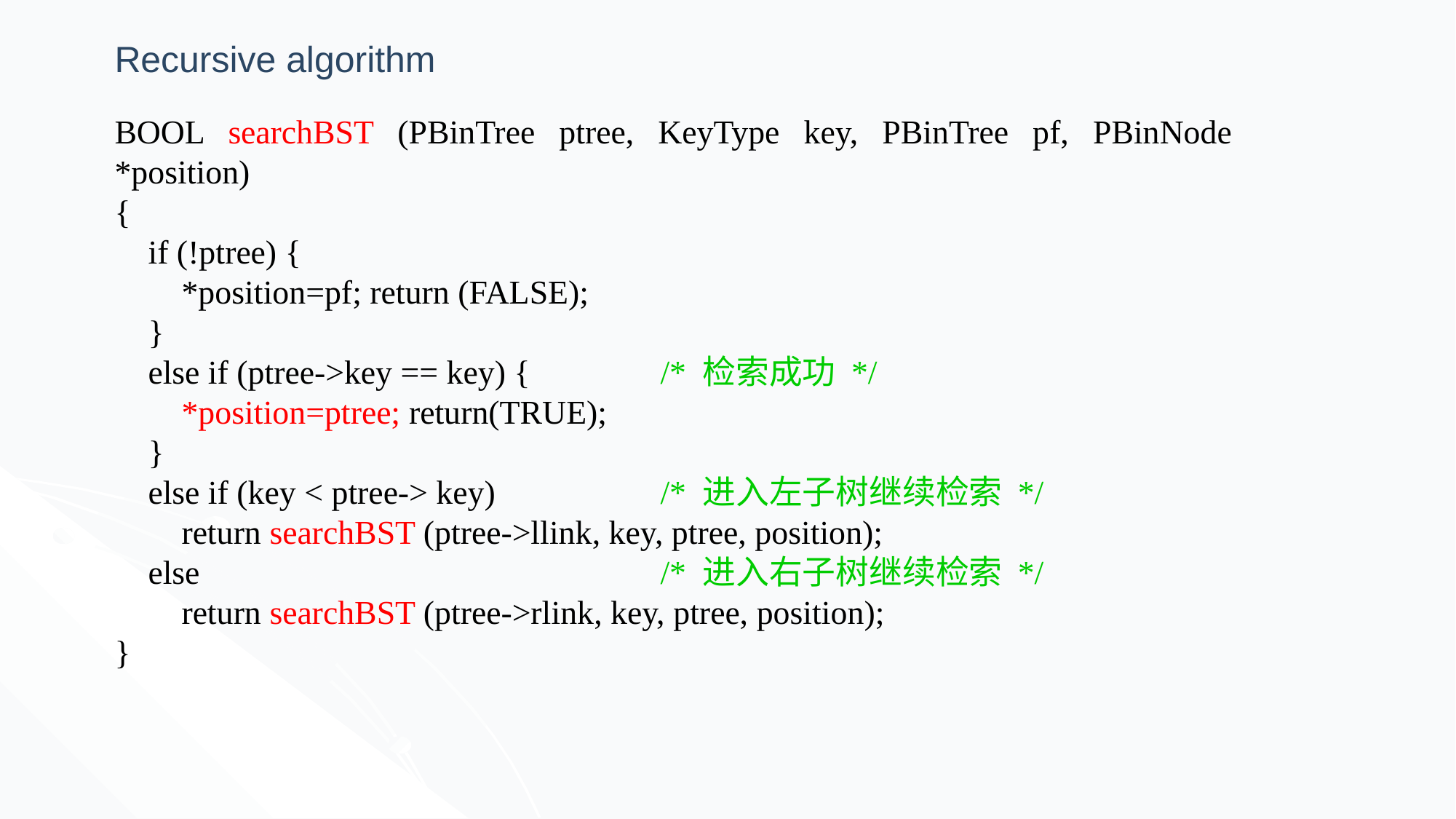

Recursive algorithm
BOOL searchBST (PBinTree ptree, KeyType key, PBinTree pf, PBinNode *position)
{
    if (!ptree) {
        *position=pf; return (FALSE);
    }
    else if (ptree->key == key) {		/* 检索成功 */
        *position=ptree; return(TRUE);
    }
    else if (key < ptree-> key)		/* 进入左子树继续检索 */
        return searchBST (ptree->llink, key, ptree, position);
    else					/* 进入右子树继续检索 */
        return searchBST (ptree->rlink, key, ptree, position);
}